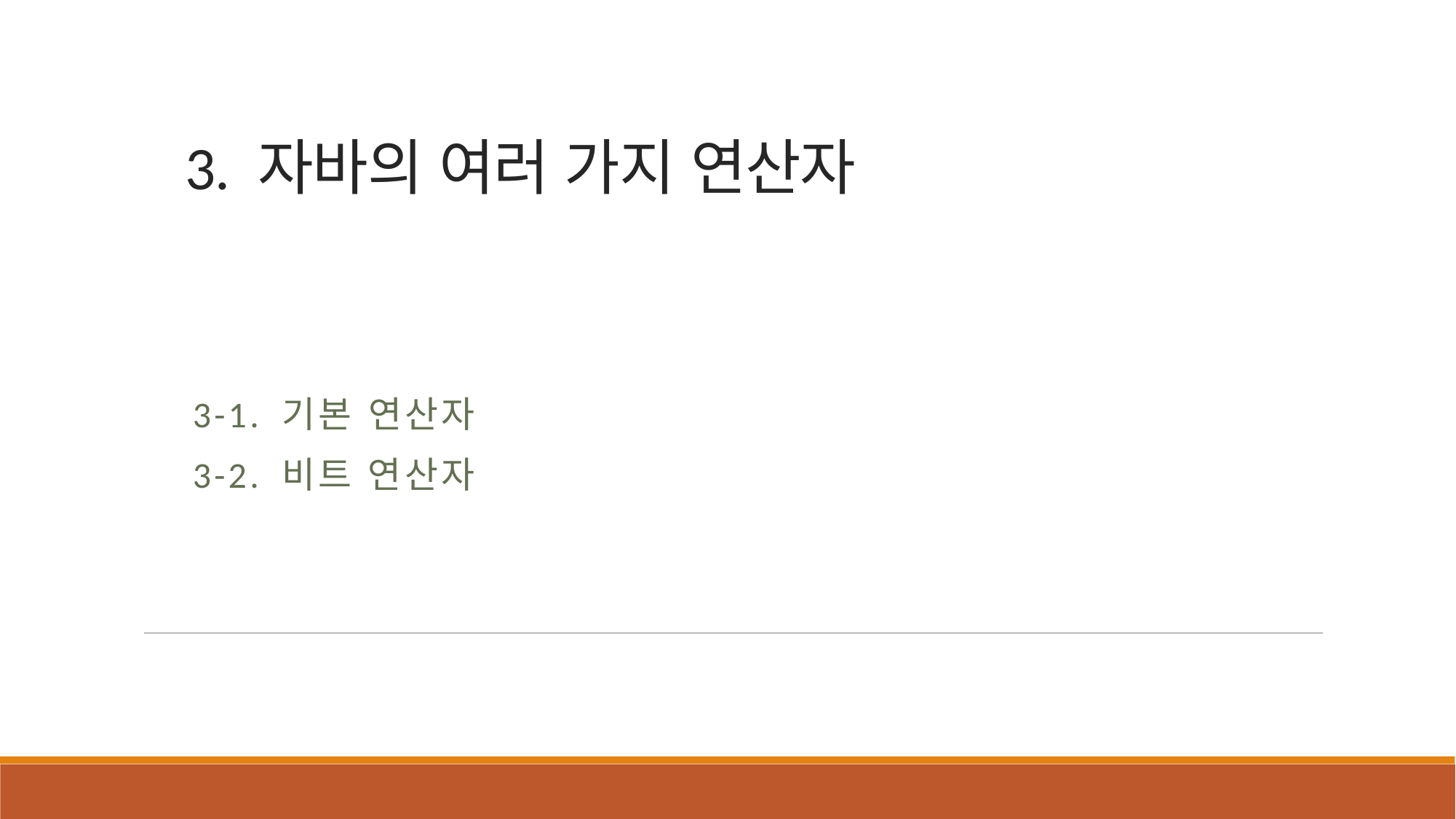

# 3. 자바의 여러 가지 연산자
3-1. 기본 연산자
3-2. 비트 연산자